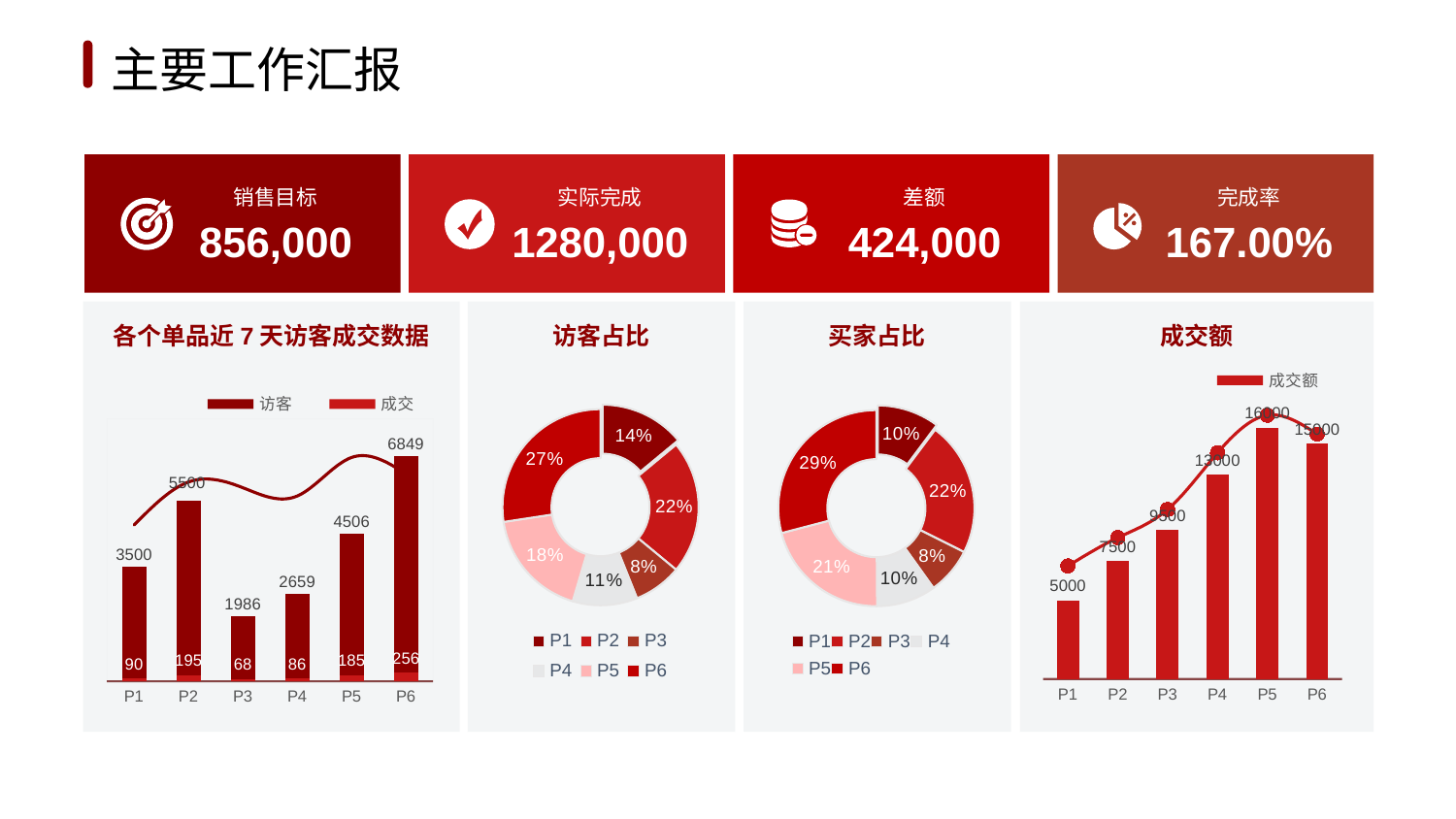

1
2
3
4
5
6
主要工作汇报

销售目标
实际完成
差额
完成率

856,000
1280,000
424,000
167.00%

各个单品近7天访客成交数据
访客占比
买家占比
成交额

### Chart

| Category | 访客 |
|---|---|
| P1 | 3500.0 |
| P2 | 5500.0 |
| P3 | 1986.0 |
| P4 | 2659.0 |
| P5 | 4506.0 |
| P6 | 6849.0 |

### Chart

| Category | 成交 |
|---|---|
| P1 | 90.0 |
| P2 | 195.0 |
| P3 | 68.0 |
| P4 | 86.0 |
| P5 | 185.0 |
| P6 | 256.0 |

### Chart

| Category | 成交额 | 占比 |
|---|---|---|
| P1 | 5000.0 | 0.12 |
| P2 | 7500.0 | 0.15 |
| P3 | 9500.0 | 0.18 |
| P4 | 13000.0 | 0.24 |
| P5 | 16000.0 | 0.28 |
| P6 | 15000.0 | 0.26 |

### Chart

| Category | 访客 | 成交 | 转化率 |
|---|---|---|---|
| P1 | 3500.0 | 90.0 | 0.0257 |
| P2 | 5500.0 | 195.0 | 0.0355 |
| P3 | 1986.0 | 68.0 | 0.0342 |
| P4 | 2659.0 | 86.0 | 0.0323 |
| P5 | 4506.0 | 185.0 | 0.0411 |
| P6 | 6849.0 | 256.0 | 0.0374 |